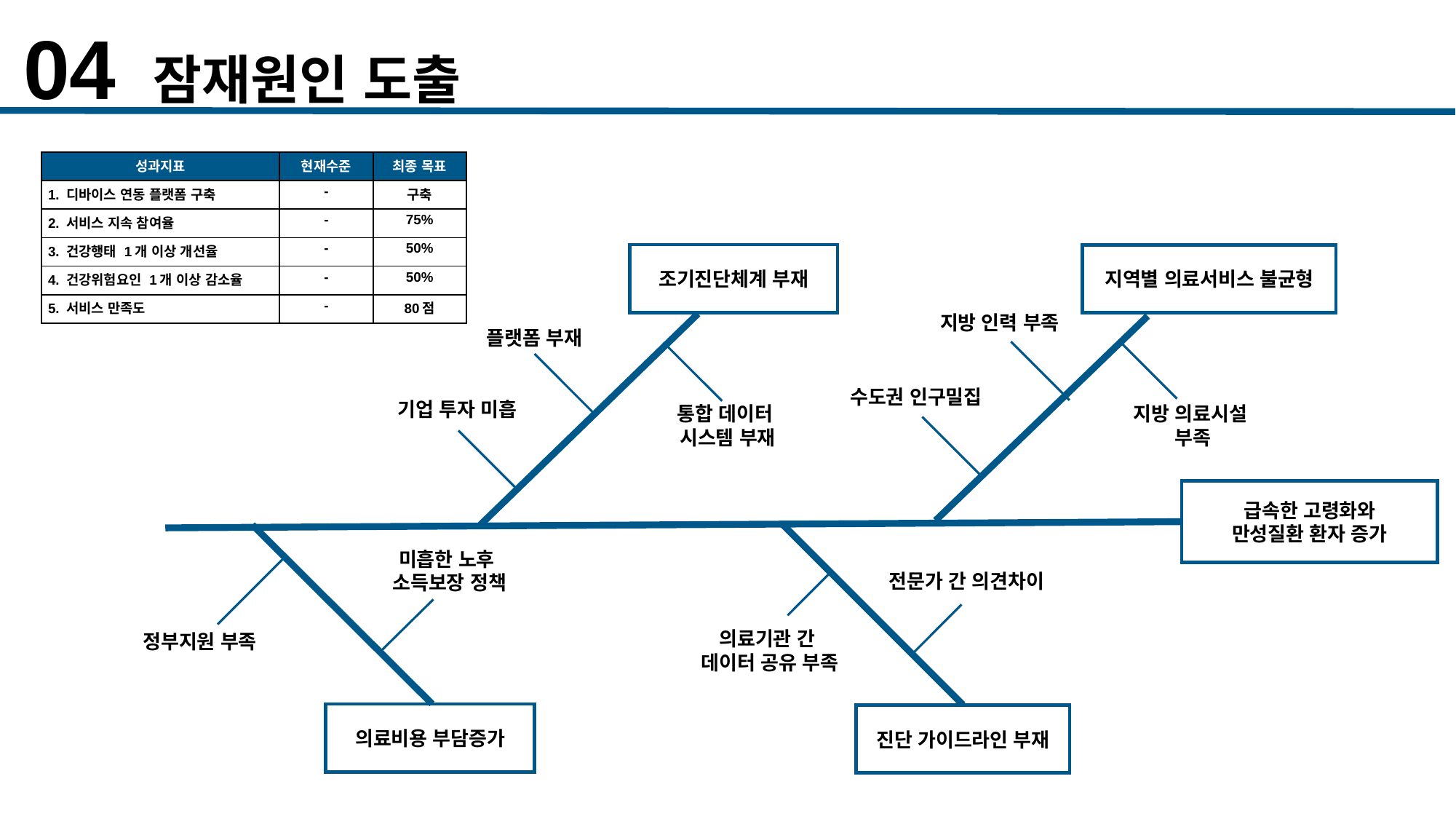

04 잠재원인 도출
| 성과지표 | 현재수준 | 최종 목표 |
| --- | --- | --- |
| 1. 디바이스 연동 플랫폼 구축 | - | 구축 |
| 2. 서비스 지속 참여율 | - | 75% |
| 3. 건강행태 1개 이상 개선율 | - | 50% |
| 4. 건강위험요인 1개 이상 감소율 | - | 50% |
| 5. 서비스 만족도 | - | 80점 |
조기진단체계 부재
지역별 의료서비스 불균형
지방 인력 부족
플랫폼 부재
수도권 인구밀집
기업 투자 미흡
통합 데이터
시스템 부재
지방 의료시설
부족
급속한 고령화와
만성질환 환자 증가
미흡한 노후
소득보장 정책
전문가 간 의견차이
정부지원 부족
의료기관 간
데이터 공유 부족
의료비용 부담증가
진단 가이드라인 부재